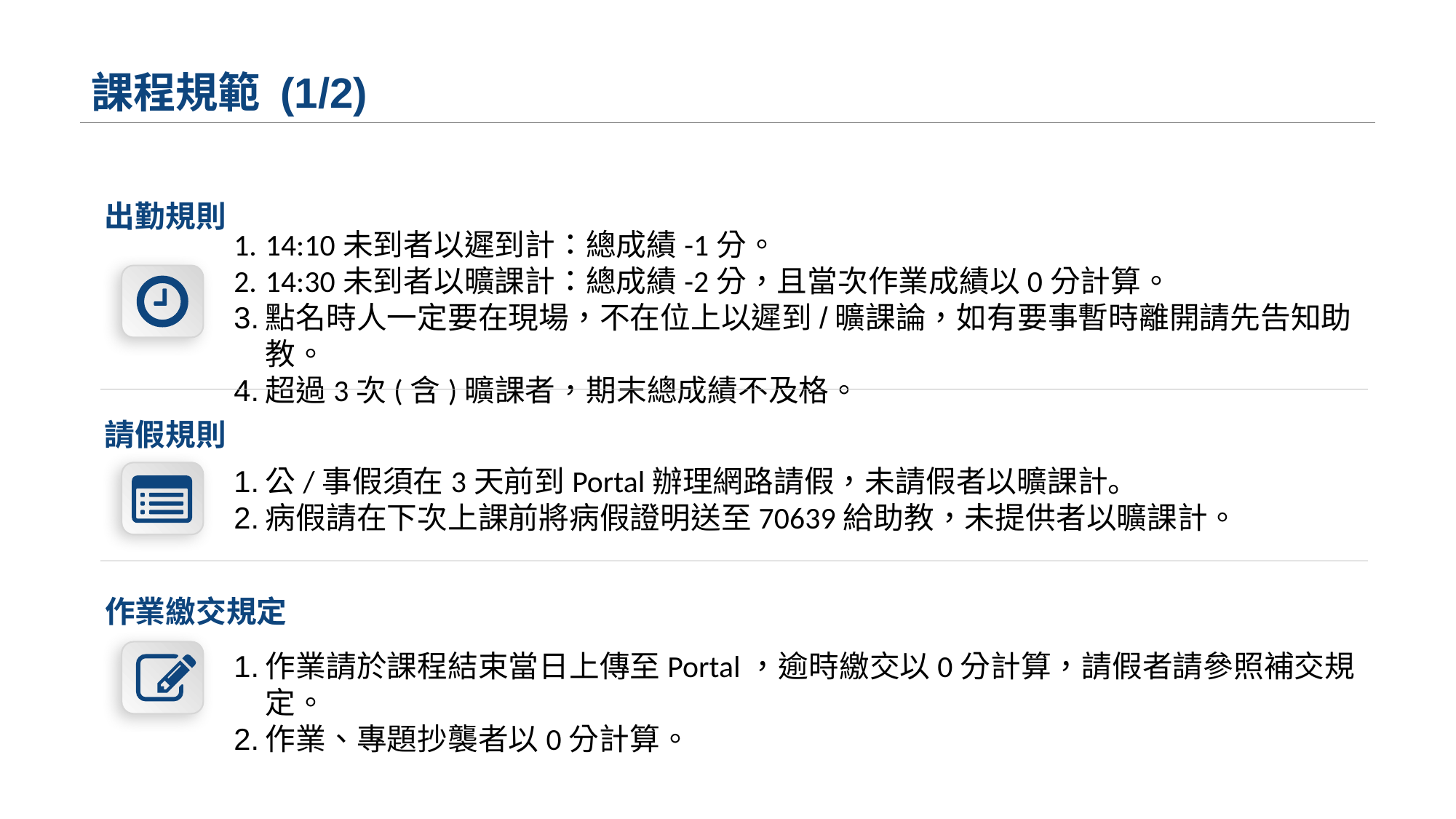

# 課程規範 (1/2)
出勤規則
14:10未到者以遲到計：總成績-1分。
14:30未到者以曠課計：總成績-2分，且當次作業成績以0分計算。
點名時人一定要在現場，不在位上以遲到/曠課論，如有要事暫時離開請先告知助教。
超過3次(含)曠課者，期末總成績不及格。

請假規則
公/事假須在3天前到Portal辦理網路請假，未請假者以曠課計。
病假請在下次上課前將病假證明送至70639給助教，未提供者以曠課計。

作業繳交規定

作業請於課程結束當日上傳至Portal，逾時繳交以0分計算，請假者請參照補交規定。
作業、專題抄襲者以0分計算。
2